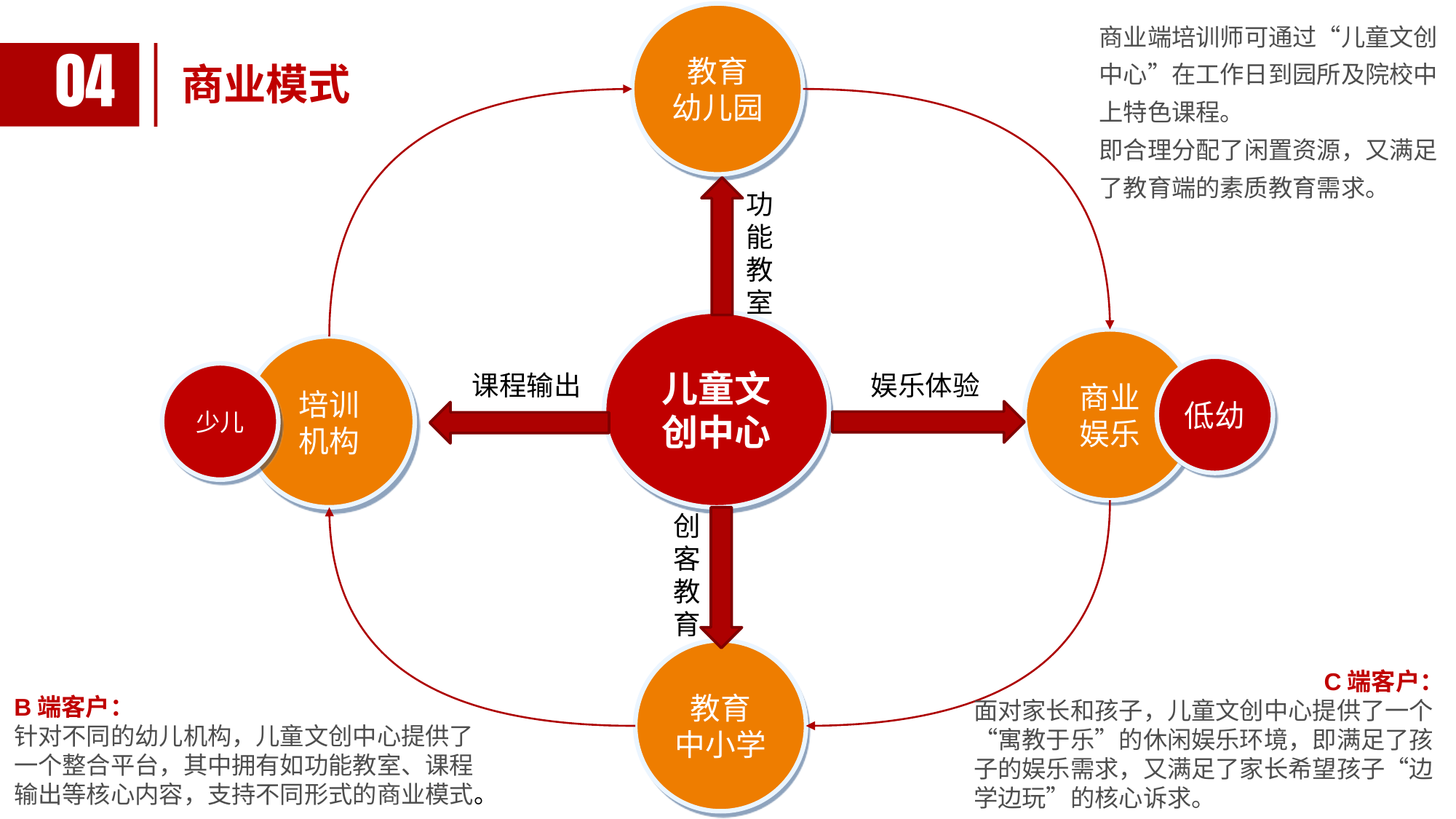

教育
幼儿园
商业端培训师可通过“儿童文创中心”在工作日到园所及院校中上特色课程。
即合理分配了闲置资源，又满足了教育端的素质教育需求。
04

商业模式

功能教室
儿童文
创中心

商业
娱乐

培训
机构
低幼
课程输出
娱乐体验
少儿
创客教育

教育
中小学
C端客户：
面对家长和孩子，儿童文创中心提供了一个“寓教于乐”的休闲娱乐环境，即满足了孩子的娱乐需求，又满足了家长希望孩子“边学边玩”的核心诉求。
B端客户：
针对不同的幼儿机构，儿童文创中心提供了一个整合平台，其中拥有如功能教室、课程输出等核心内容，支持不同形式的商业模式。